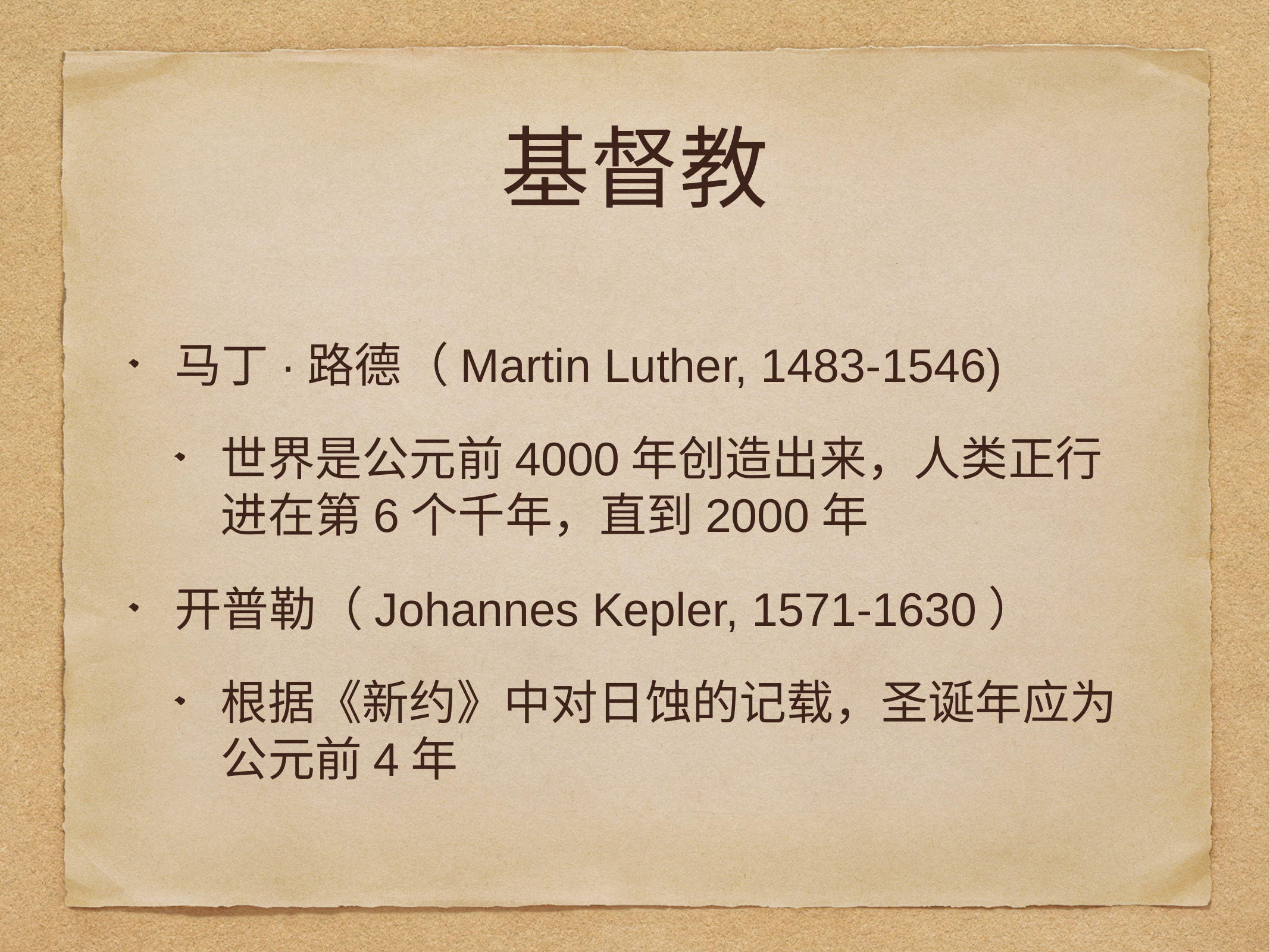

# 基督教
马丁·路德（Martin Luther, 1483-1546)
世界是公元前4000年创造出来，人类正行进在第6个千年，直到2000年
开普勒（Johannes Kepler, 1571-1630）
根据《新约》中对日蚀的记载，圣诞年应为公元前4年